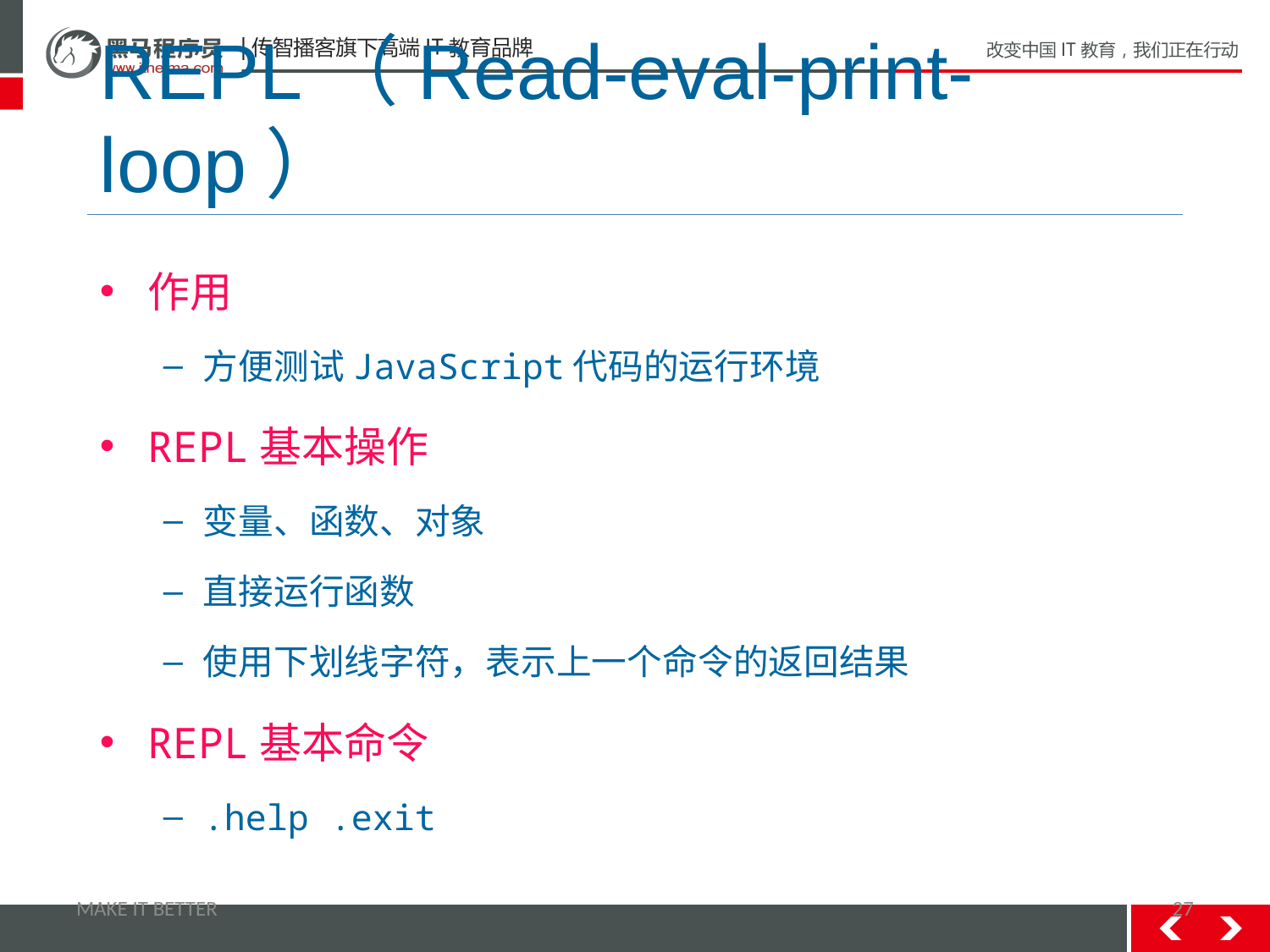

# REPL（Read-eval-print-loop）
作用
方便测试JavaScript代码的运行环境
REPL基本操作
变量、函数、对象
直接运行函数
使用下划线字符，表示上一个命令的返回结果
REPL基本命令
.help	.exit
MAKE IT BETTER
27